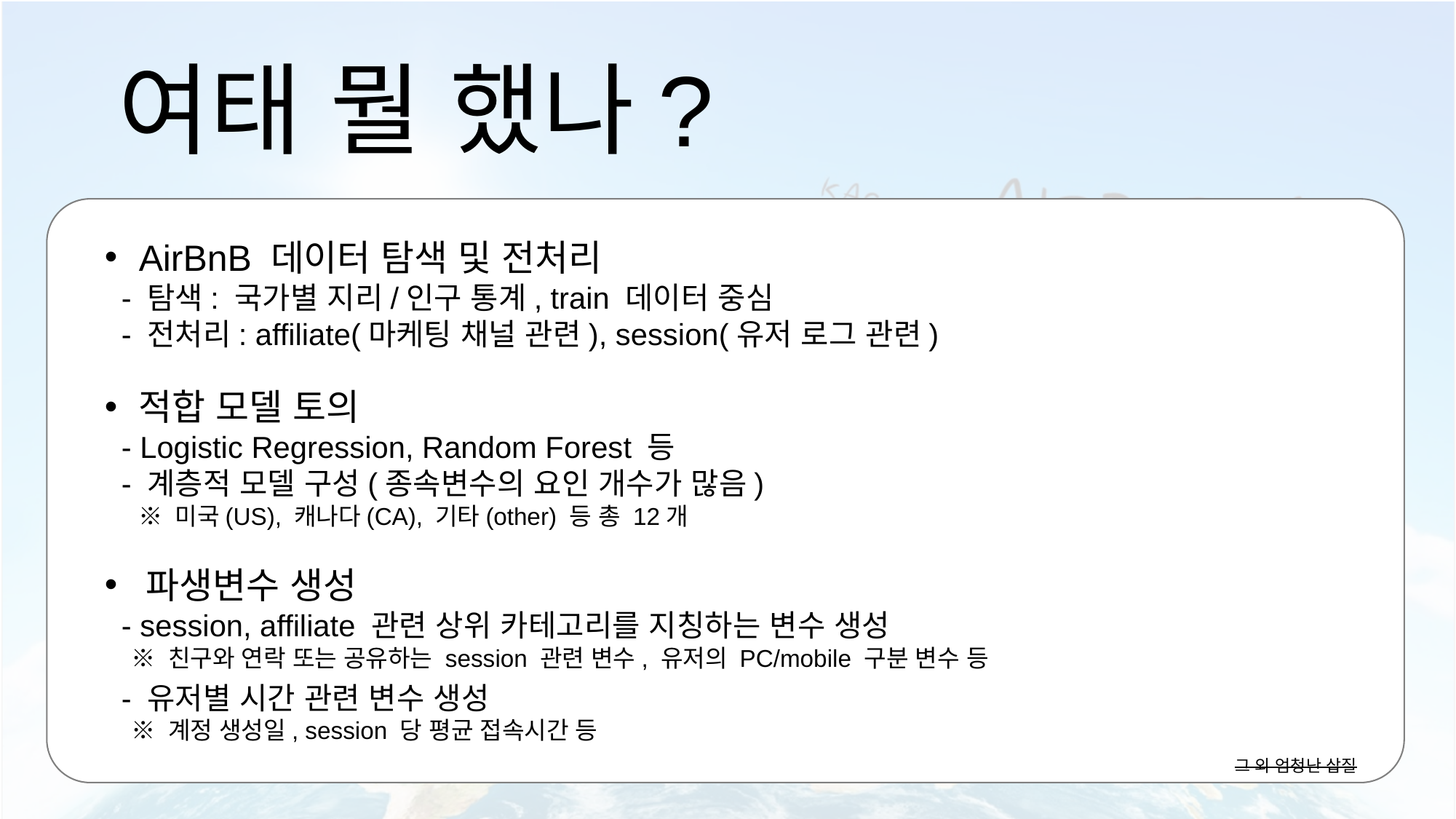

여태 뭘 했나?

AirBnB 데이터 탐색 및 전처리
  - 탐색: 국가별 지리/인구 통계, train 데이터 중심
  - 전처리: affiliate(마케팅 채널 관련), session(유저 로그 관련)

적합 모델 토의
  - Logistic Regression, Random Forest 등
  - 계층적 모델 구성(종속변수의 요인 개수가 많음)
     ※ 미국(US), 캐나다(CA), 기타(other) 등 총 12개

파생변수 생성
  - session, affiliate 관련 상위 카테고리를 지칭하는 변수 생성
    ※ 친구와 연락 또는 공유하는 session 관련 변수, 유저의 PC/mobile 구분 변수 등

  - 유저별 시간 관련 변수 생성
    ※ 계정 생성일, session 당 평균 접속시간 등
그 외 엄청난 삽질